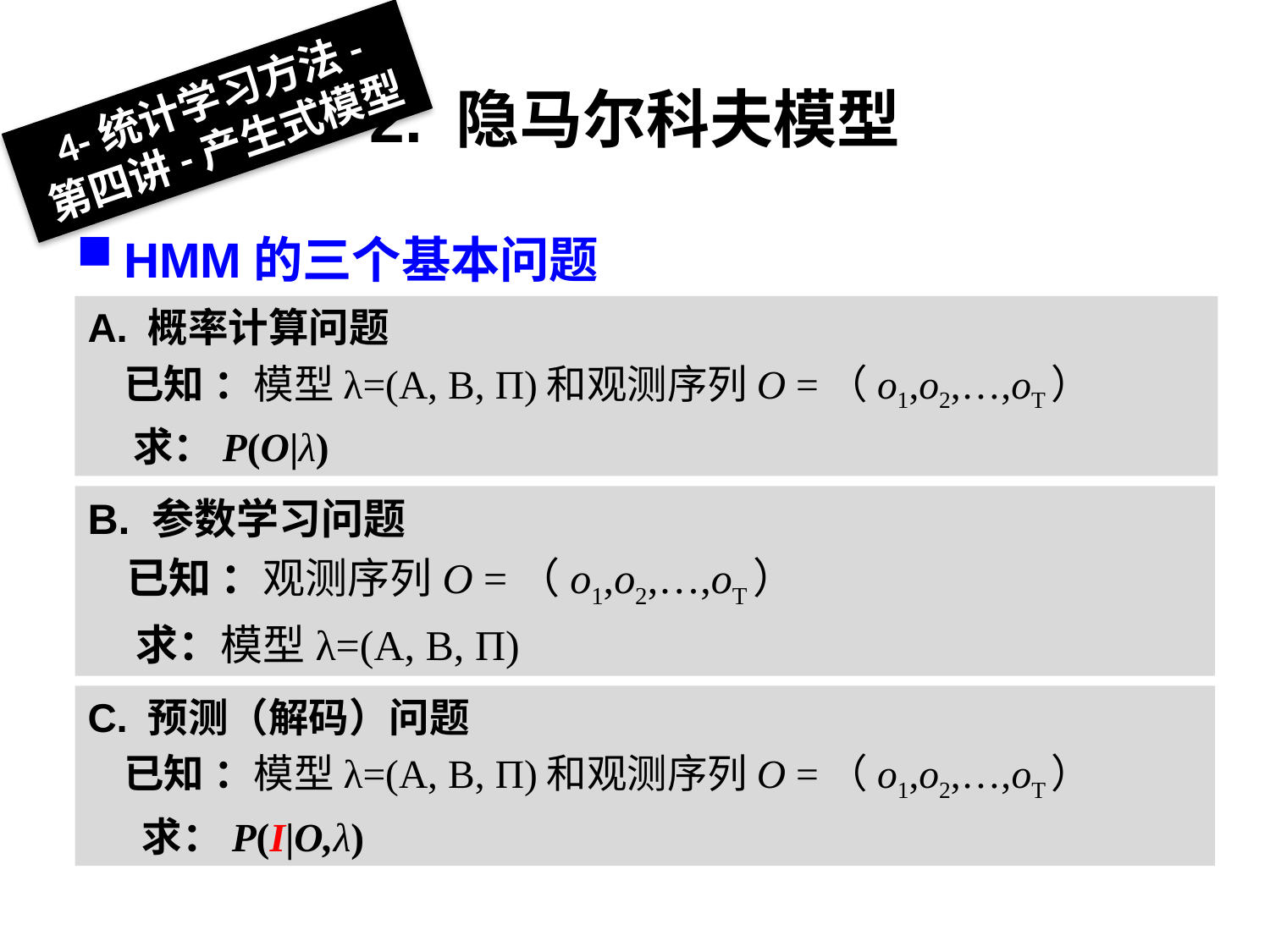

# 2. 隐马尔科夫模型
4-统计学习方法-
第四讲-产生式模型
HMM的三个基本问题
A. 概率计算问题
   已知 ：模型λ=(A, B, Π)和观测序列O =（o1,o2,…,oT）
    求：P(O|λ)
B. 参数学习问题
   已知 ：观测序列O =（o1,o2,…,oT）
    求：模型λ=(A, B, Π)
C. 预测（解码）问题
   已知 ：模型λ=(A, B, Π)和观测序列O =（o1,o2,…,oT）
     求：P(I|O,λ)